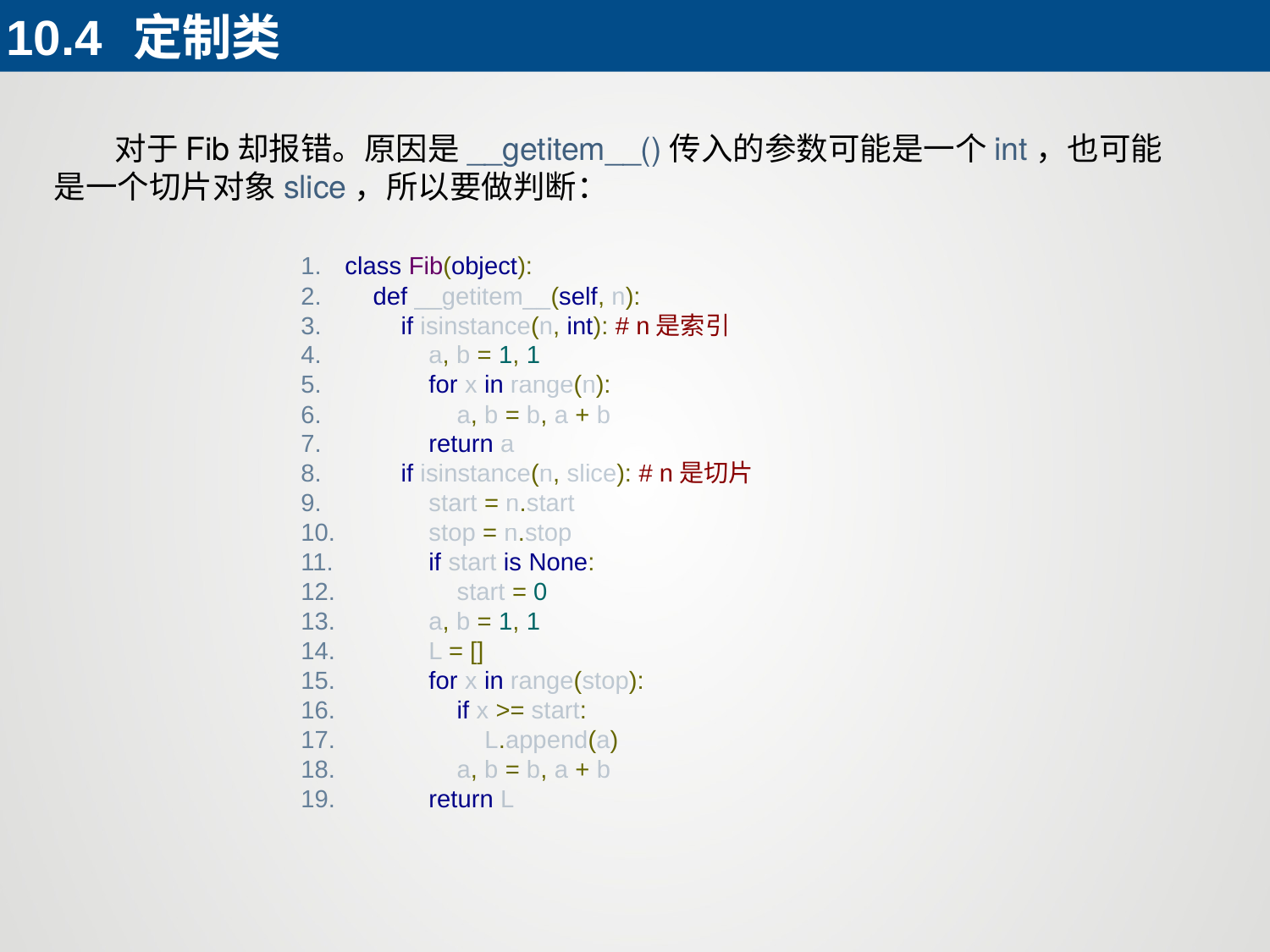

10.4	定制类
      对于Fib却报错。原因是__getitem__()传入的参数可能是一个int，也可能是一个切片对象slice，所以要做判断：
class Fib(object):
    def __getitem__(self, n):
        if isinstance(n, int): # n是索引
            a, b = 1, 1
            for x in range(n):
                a, b = b, a + b
            return a
        if isinstance(n, slice): # n是切片
            start = n.start
            stop = n.stop
            if start is None:
                start = 0
            a, b = 1, 1
            L = []
            for x in range(stop):
                if x >= start:
                    L.append(a)
                a, b = b, a + b
            return L